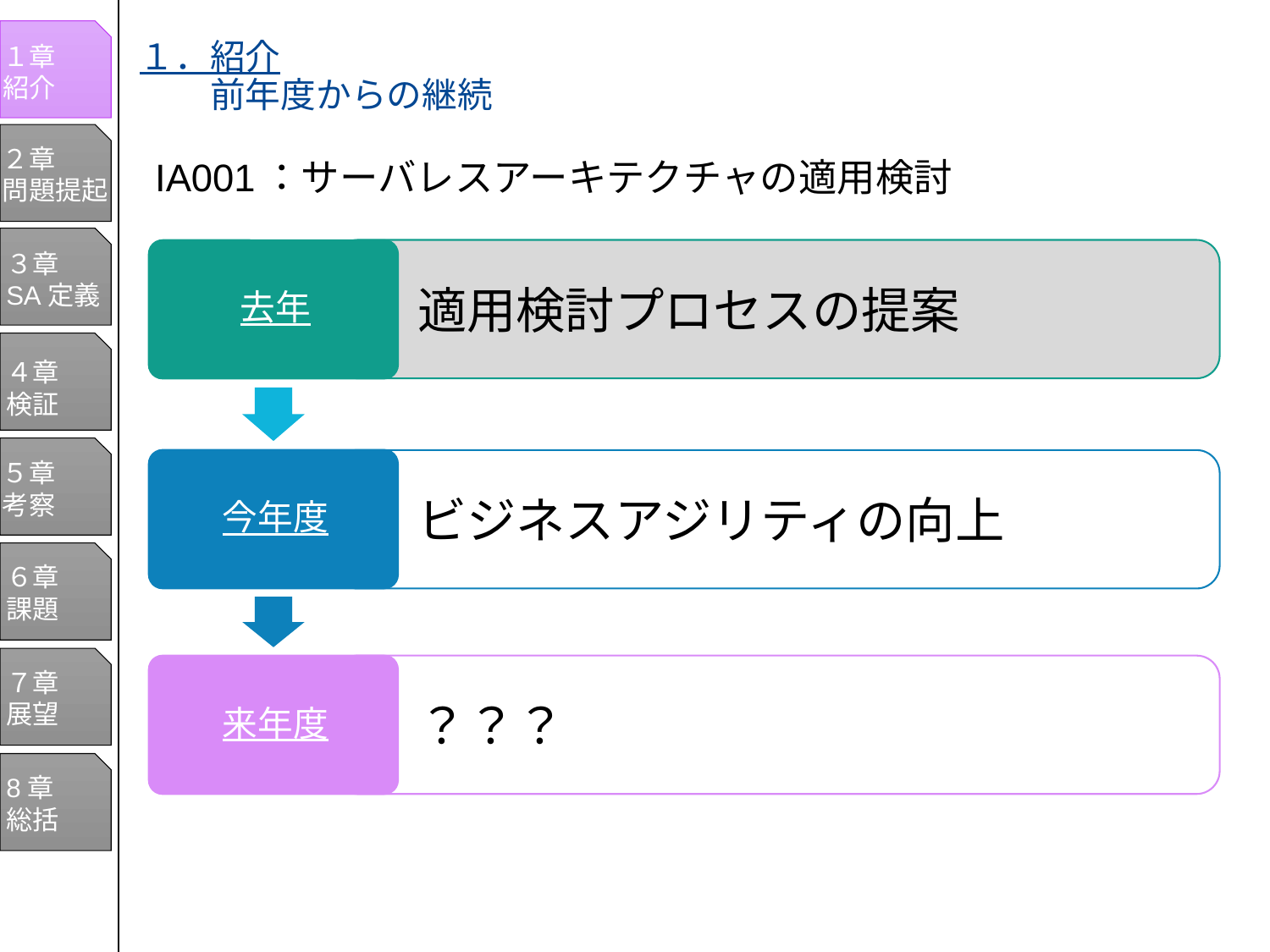

１章
紹介

２章
問題提起

３章
SA定義

４章
検証

５章
考察

６章
課題

７章
展望

8章
総括
# １．紹介 　　前年度からの継続
IA001：サーバレスアーキテクチャの適用検討

去年

今年度

来年度
適用検討プロセスの提案
ビジネスアジリティの向上
？？？